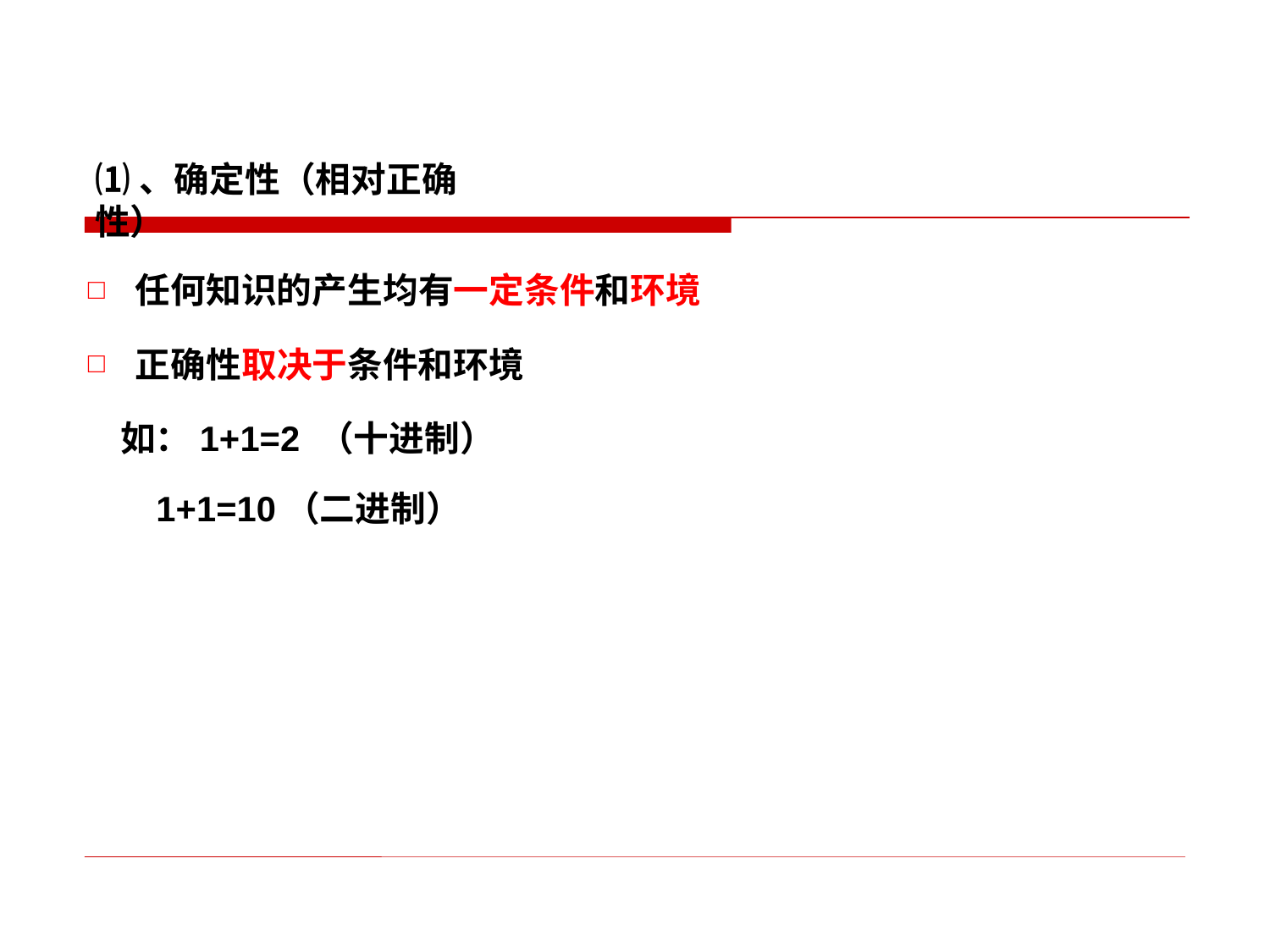

⑴、确定性（相对正确性）
任何知识的产生均有一定条件和环境
正确性取决于条件和环境
   如：1+1=2 （十进制）
       1+1=10（二进制）